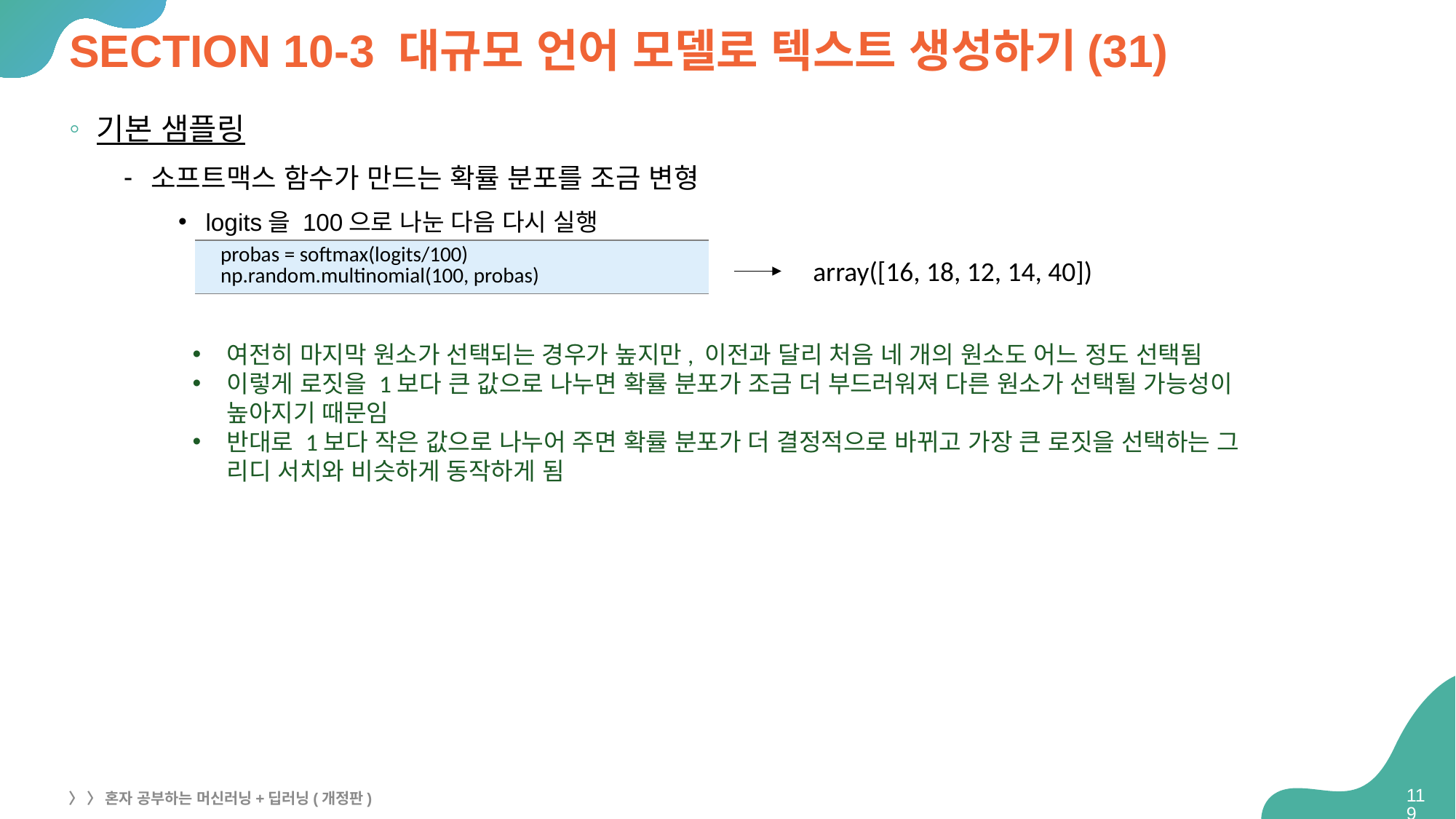

# SECTION 10-3 대규모 언어 모델로 텍스트 생성하기(31)
기본 샘플링
소프트맥스 함수가 만드는 확률 분포를 조금 변형
logits을 100으로 나눈 다음 다시 실행
| probas = softmax(logits/100) np.random.multinomial(100, probas) |
| --- |
array([16, 18, 12, 14, 40])
여전히 마지막 원소가 선택되는 경우가 높지만, 이전과 달리 처음 네 개의 원소도 어느 정도 선택됨
이렇게 로짓을 1보다 큰 값으로 나누면 확률 분포가 조금 더 부드러워져 다른 원소가 선택될 가능성이
높아지기 때문임
반대로 1보다 작은 값으로 나누어 주면 확률 분포가 더 결정적으로 바뀌고 가장 큰 로짓을 선택하는 그
리디 서치와 비슷하게 동작하게 됨
119
〉 〉 혼자 공부하는 머신러닝+딥러닝(개정판)